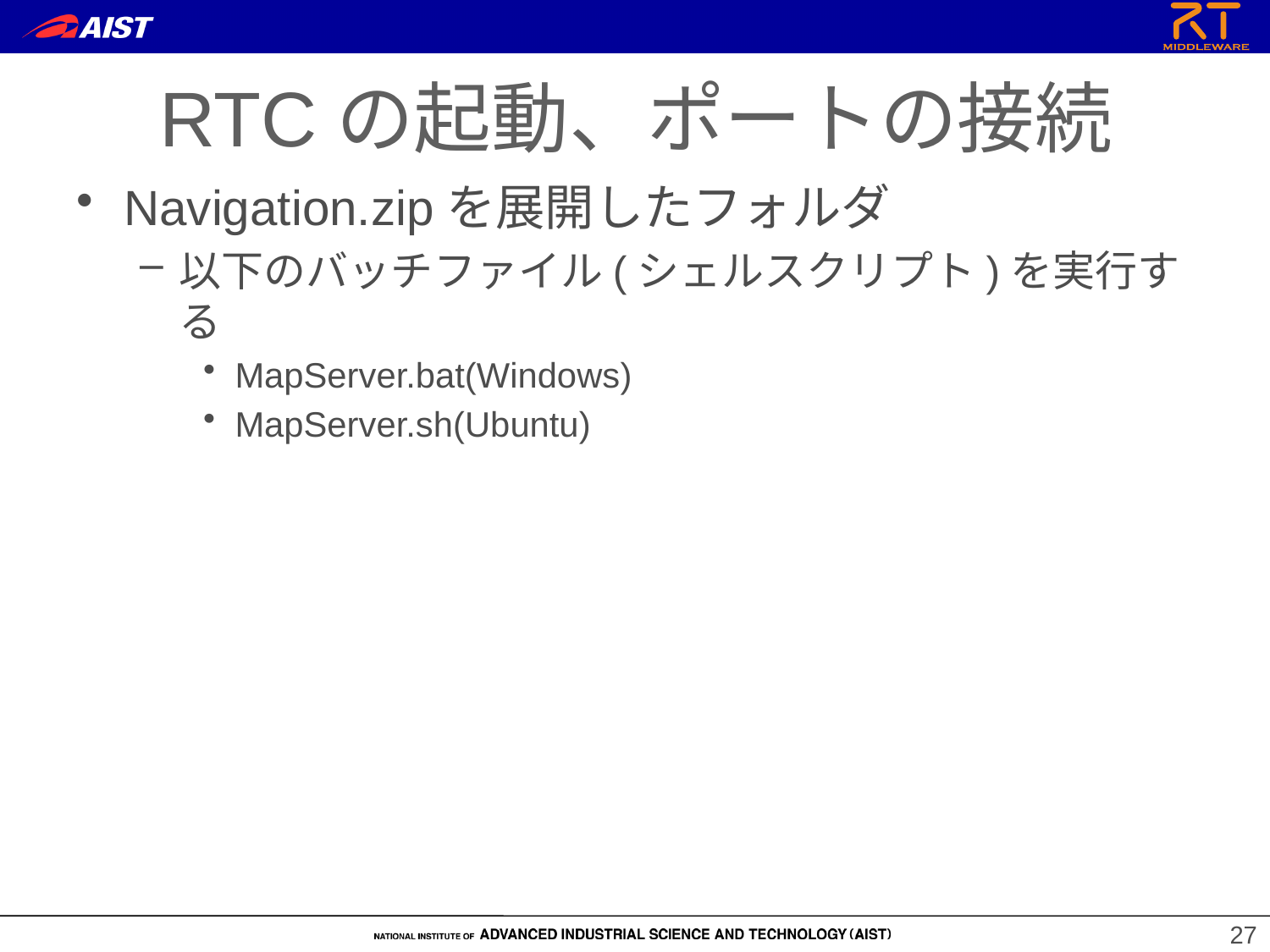

RTCの起動、ポートの接続
Navigation.zipを展開したフォルダ
以下のバッチファイル(シェルスクリプト)を実行する
MapServer.bat(Windows)
MapServer.sh(Ubuntu)
27